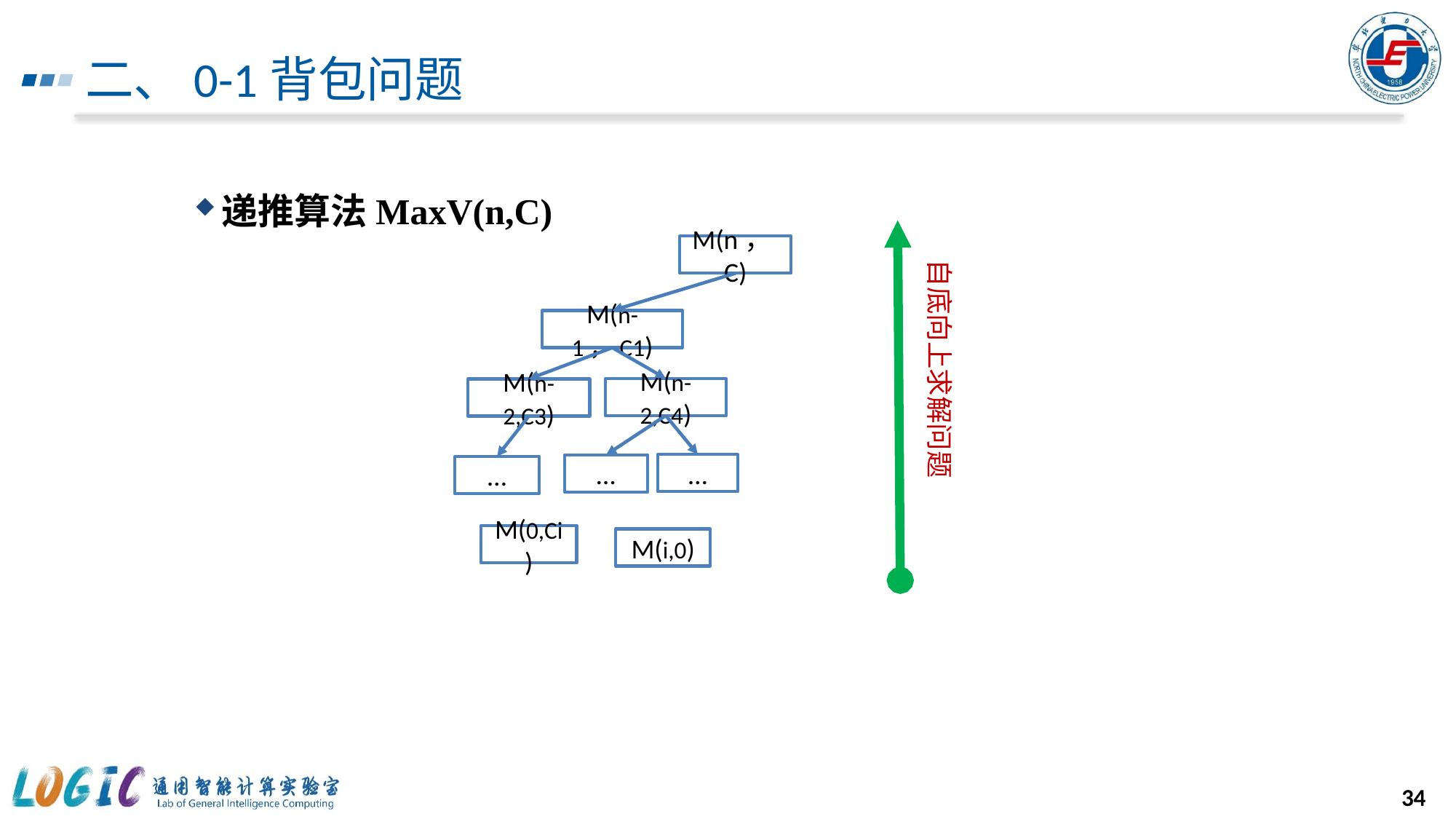

# 二、0-1背包问题

递推算法MaxV(n,C)

M(n，C)
自底向上求解问题
M(n-1，C1)
M(n-2,C4)
M(n-2,C3)
…
…
…
M(0,Ci)
M(i,0)
34